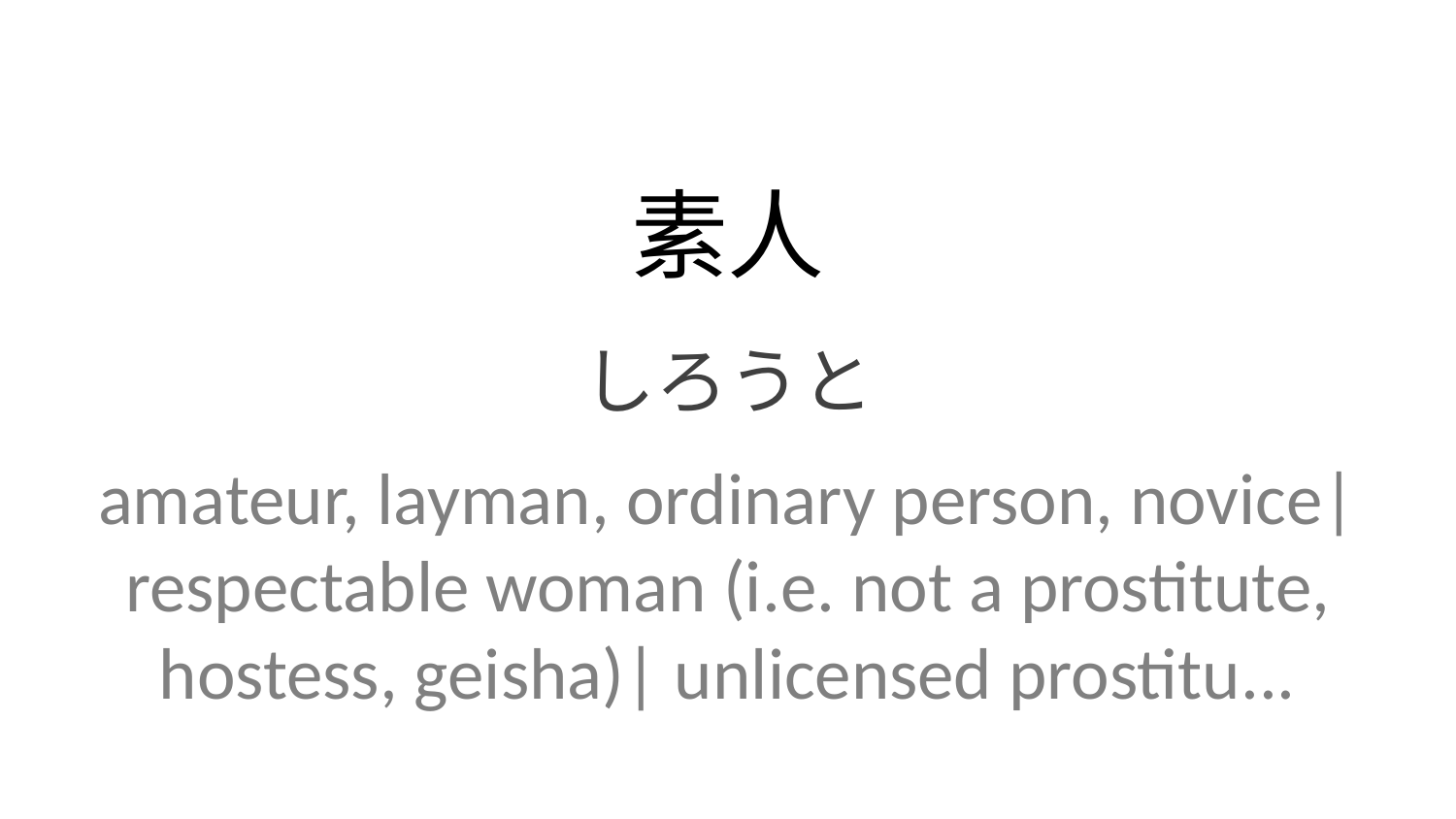

素人

しろうと
amateur, layman, ordinary person, novice| respectable woman (i.e. not a prostitute, hostess, geisha)| unlicensed prostitu...